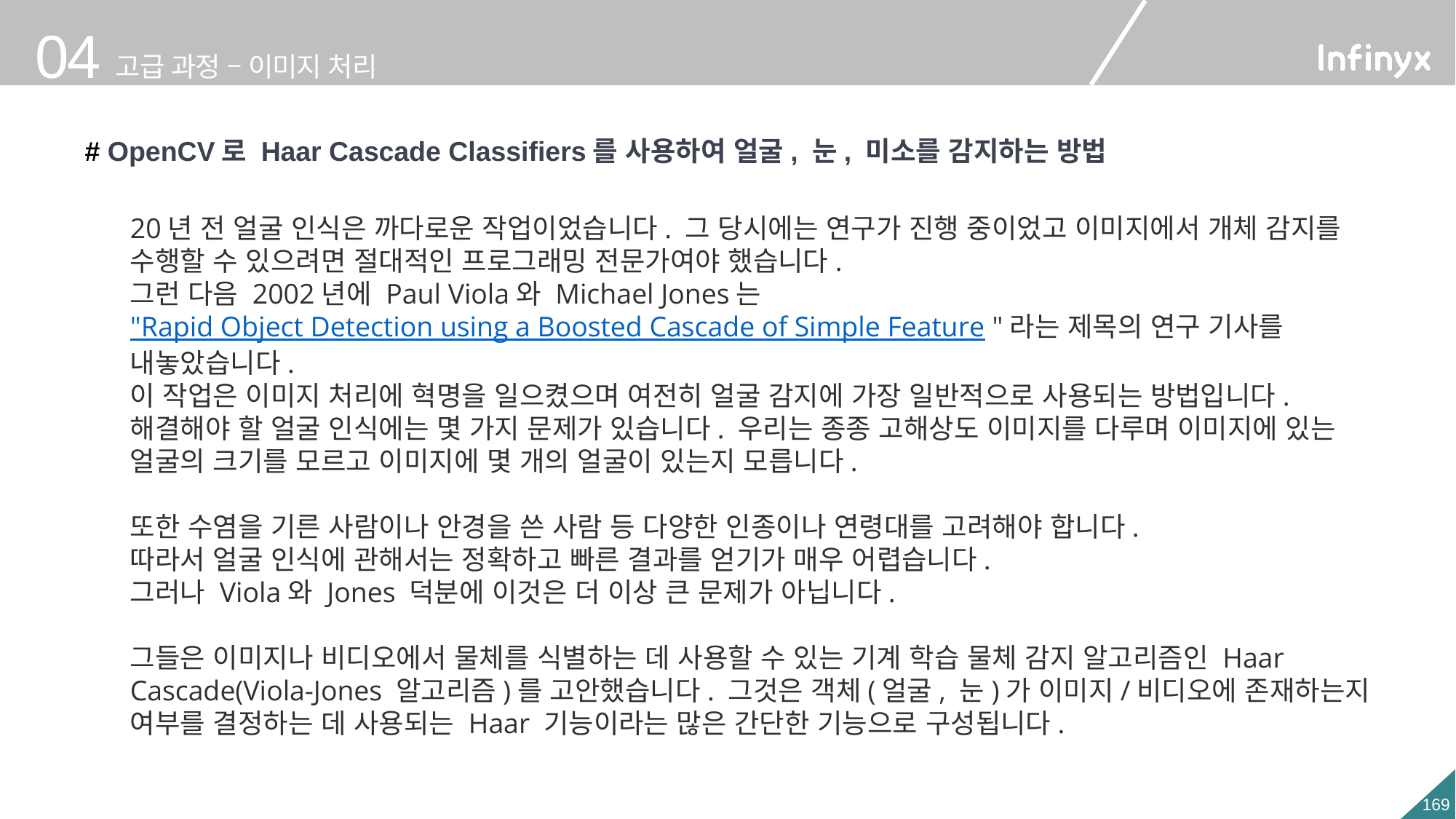

# OpenCV로 Haar Cascade Classifiers를 사용하여 얼굴, 눈, 미소를 감지하는 방법

20년 전 얼굴 인식은 까다로운 작업이었습니다. 그 당시에는 연구가 진행 중이었고 이미지에서 개체 감지를 수행할 수 있으려면 절대적인 프로그래밍 전문가여야 했습니다.
그런 다음 2002년에 Paul Viola와 Michael Jones는 "Rapid Object Detection using a Boosted Cascade of Simple Feature "라는 제목의 연구 기사를 내놓았습니다.
이 작업은 이미지 처리에 혁명을 일으켰으며 여전히 얼굴 감지에 가장 일반적으로 사용되는 방법입니다.
해결해야 할 얼굴 인식에는 몇 가지 문제가 있습니다. 우리는 종종 고해상도 이미지를 다루며 이미지에 있는 얼굴의 크기를 모르고 이미지에 몇 개의 얼굴이 있는지 모릅니다.

또한 수염을 기른 ​​사람이나 안경을 쓴 사람 등 다양한 인종이나 연령대를 고려해야 합니다.
따라서 얼굴 인식에 관해서는 정확하고 빠른 결과를 얻기가 매우 어렵습니다.
그러나 Viola와 Jones 덕분에 이것은 더 이상 큰 문제가 아닙니다.

그들은 이미지나 비디오에서 물체를 식별하는 데 사용할 수 있는 기계 학습 물체 감지 알고리즘인 Haar Cascade(Viola-Jones 알고리즘)를 고안했습니다. 그것은 객체(얼굴, 눈)가 이미지/비디오에 존재하는지 여부를 결정하는 데 사용되는 Haar 기능이라는 많은 간단한 기능으로 구성됩니다.